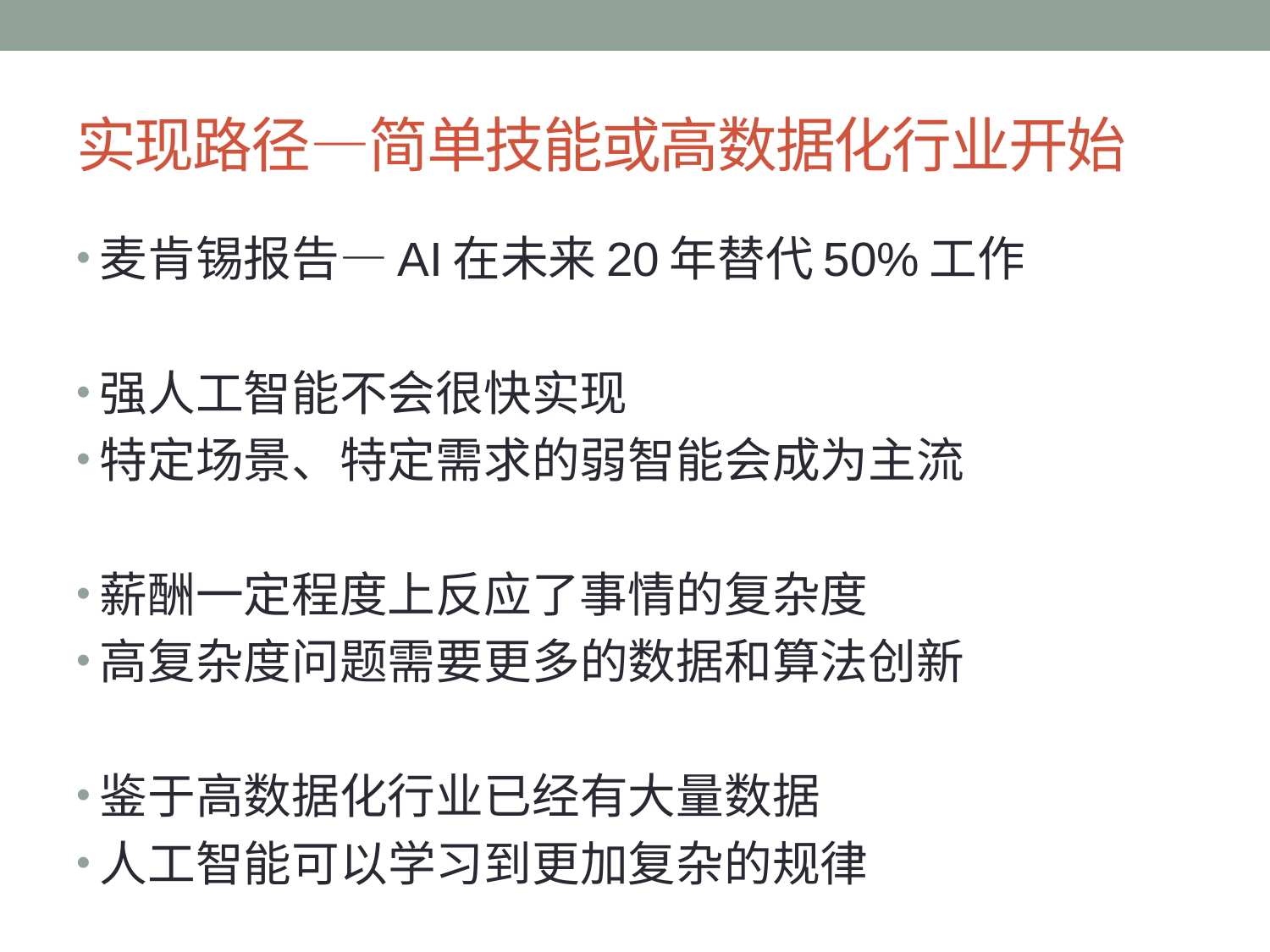

# 实现路径—简单技能或高数据化行业开始
麦肯锡报告—AI在未来20年替代50%工作

强人工智能不会很快实现
特定场景、特定需求的弱智能会成为主流

薪酬一定程度上反应了事情的复杂度
高复杂度问题需要更多的数据和算法创新

鉴于高数据化行业已经有大量数据
人工智能可以学习到更加复杂的规律